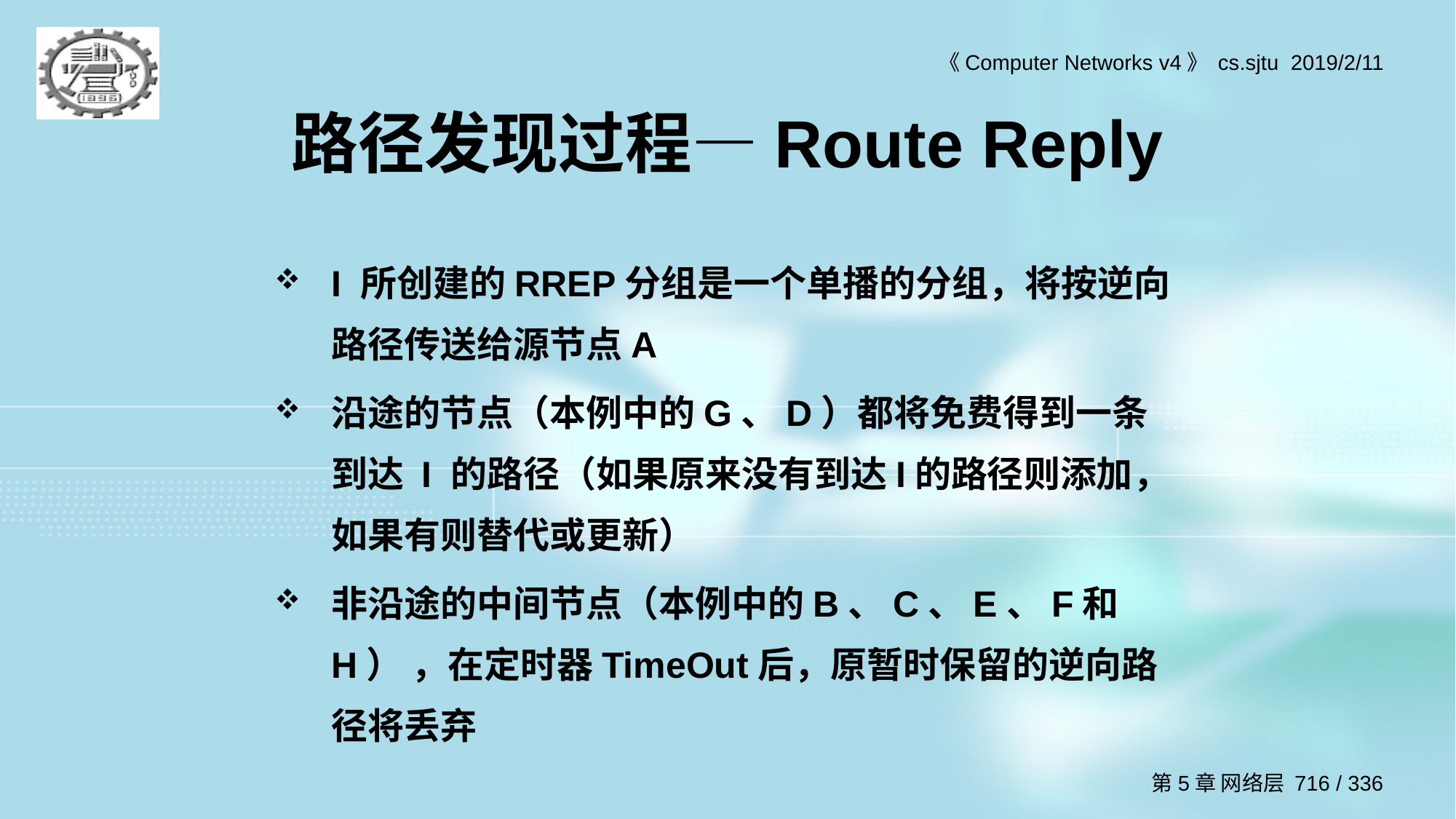

路径发现过程—Route Reply
I 所创建的RREP分组是一个单播的分组，将按逆向路径传送给源节点A
沿途的节点（本例中的G、D）都将免费得到一条到达 I 的路径（如果原来没有到达I的路径则添加，如果有则替代或更新）
非沿途的中间节点（本例中的B、C、E、F和H） ，在定时器TimeOut后，原暂时保留的逆向路径将丢弃